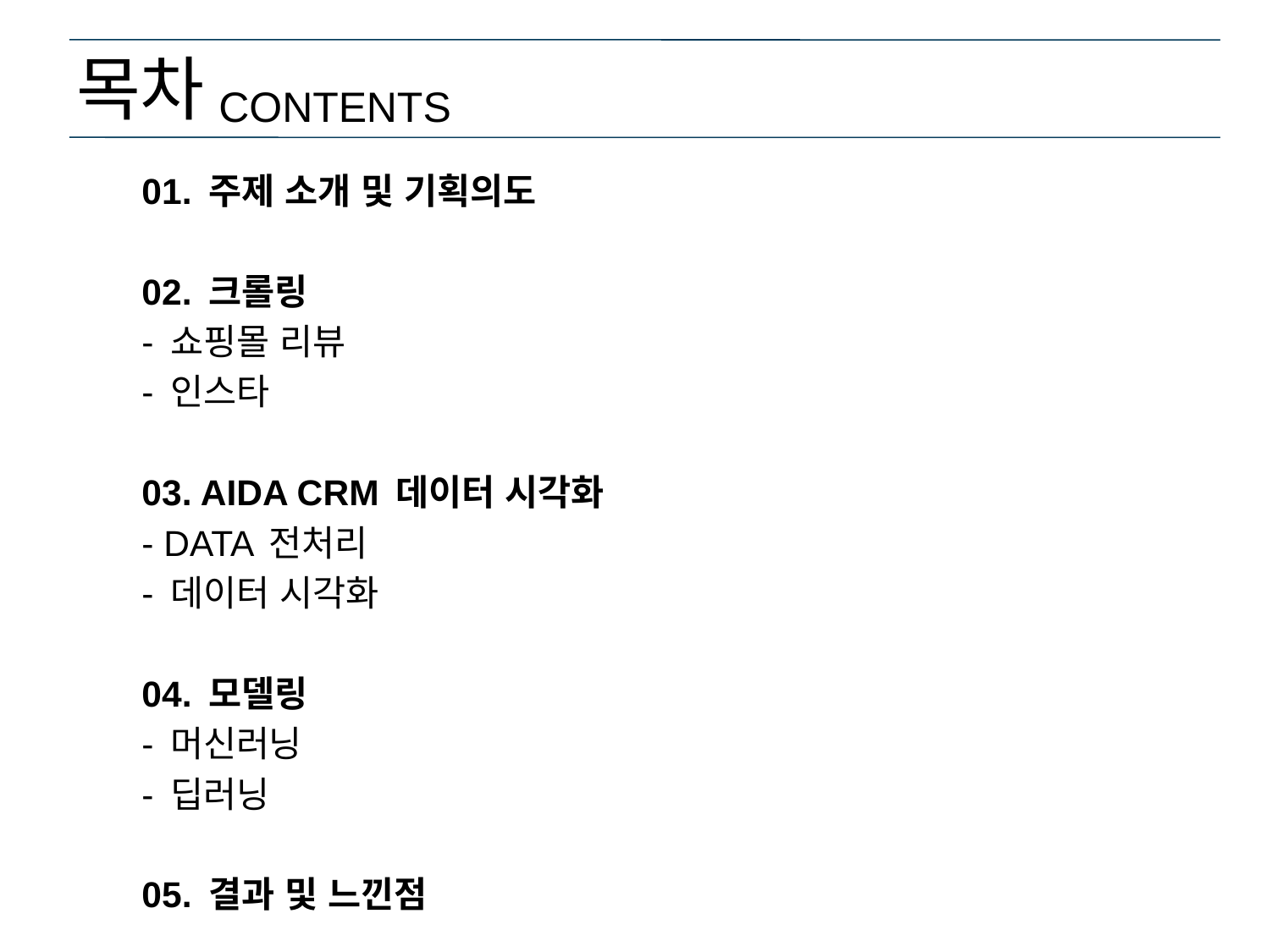

# 목차
CONTENTS
01. 주제 소개 및 기획의도

02. 크롤링
	- 쇼핑몰 리뷰
	- 인스타

03. AIDA CRM 데이터 시각화
	- DATA 전처리
	- 데이터 시각화

04. 모델링
	- 머신러닝
	- 딥러닝

05. 결과 및 느낀점